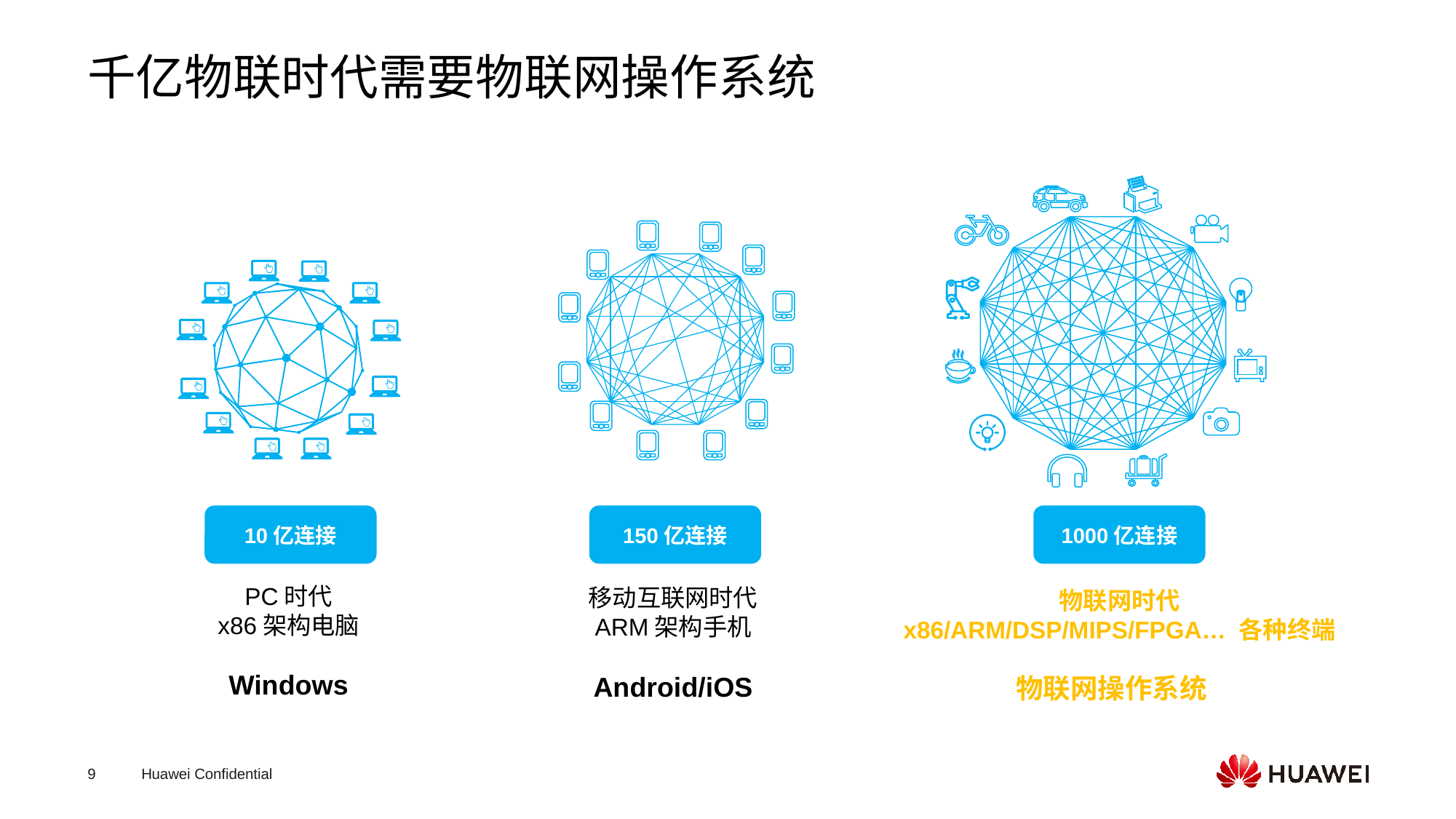

# 千亿物联时代需要物联网操作系统

10亿连接
150亿连接
1000亿连接
PC时代
x86架构电脑

Windows
移动互联网时代
ARM架构手机

Android/iOS
物联网时代
x86/ARM/DSP/MIPS/FPGA… 各种终端
物联网操作系统